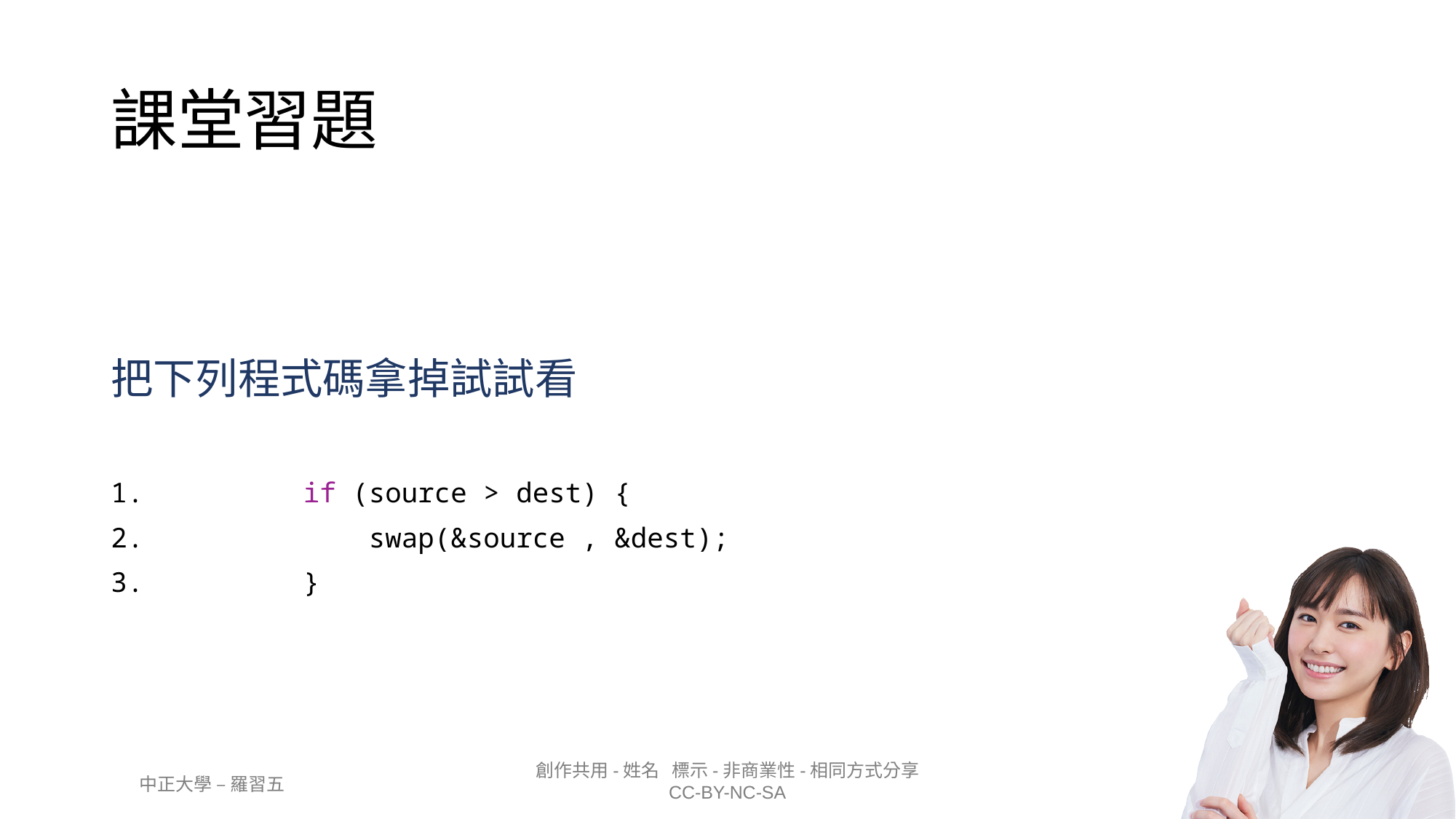

# 課堂習題
把下列程式碼拿掉試試看

        if (source > dest) {
            swap(&source , &dest);
        }